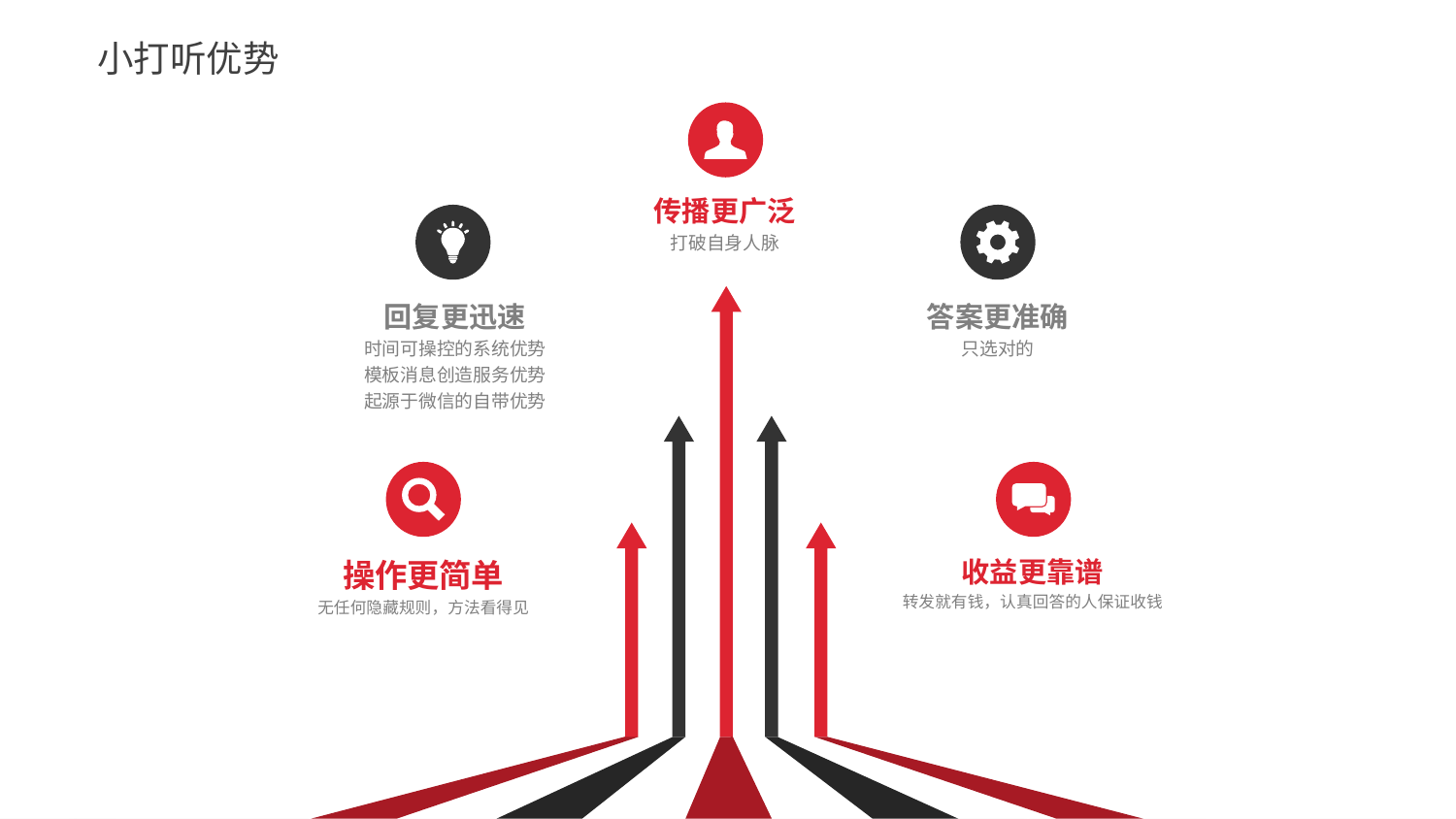

小打听优势

传播更广泛
打破自身人脉

回复更迅速
时间可操控的系统优势
模板消息创造服务优势
起源于微信的自带优势

答案更准确
只选对的

操作更简单
无任何隐藏规则，方法看得见

收益更靠谱
转发就有钱，认真回答的人保证收钱